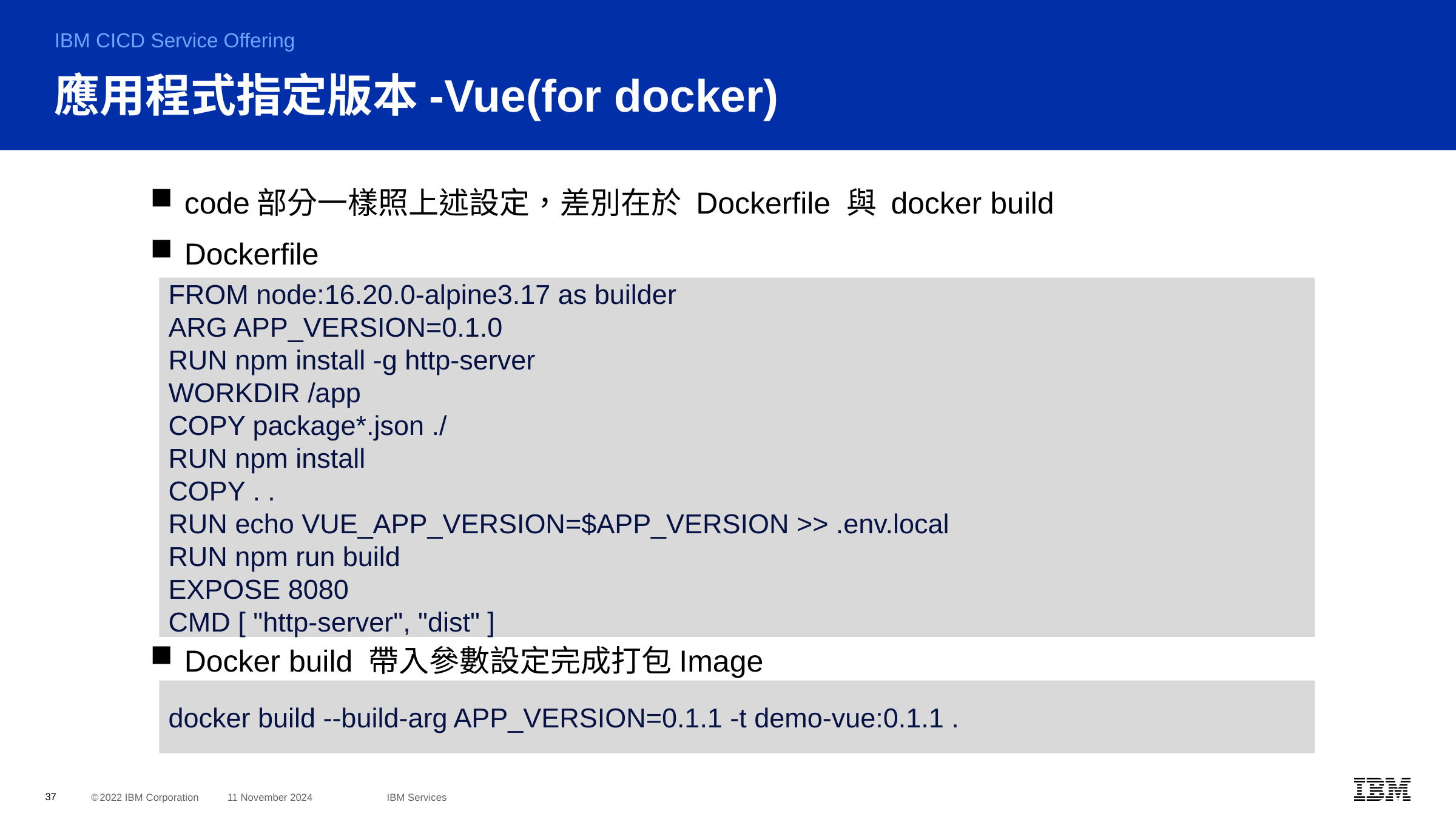

IBM CICD Service Offering
# 應用程式指定版本-Vue(for docker)
code部分一樣照上述設定，差別在於 Dockerfile 與 docker build
Dockerfile

Docker build 帶入參數設定完成打包Image

FROM node:16.20.0-alpine3.17 as builder
ARG APP_VERSION=0.1.0
RUN npm install -g http-server
WORKDIR /app
COPY package*.json ./
RUN npm install
COPY . .
RUN echo VUE_APP_VERSION=$APP_VERSION >> .env.local
RUN npm run build
EXPOSE 8080
CMD [ "http-server", "dist" ]
docker build --build-arg APP_VERSION=0.1.1 -t demo-vue:0.1.1 .